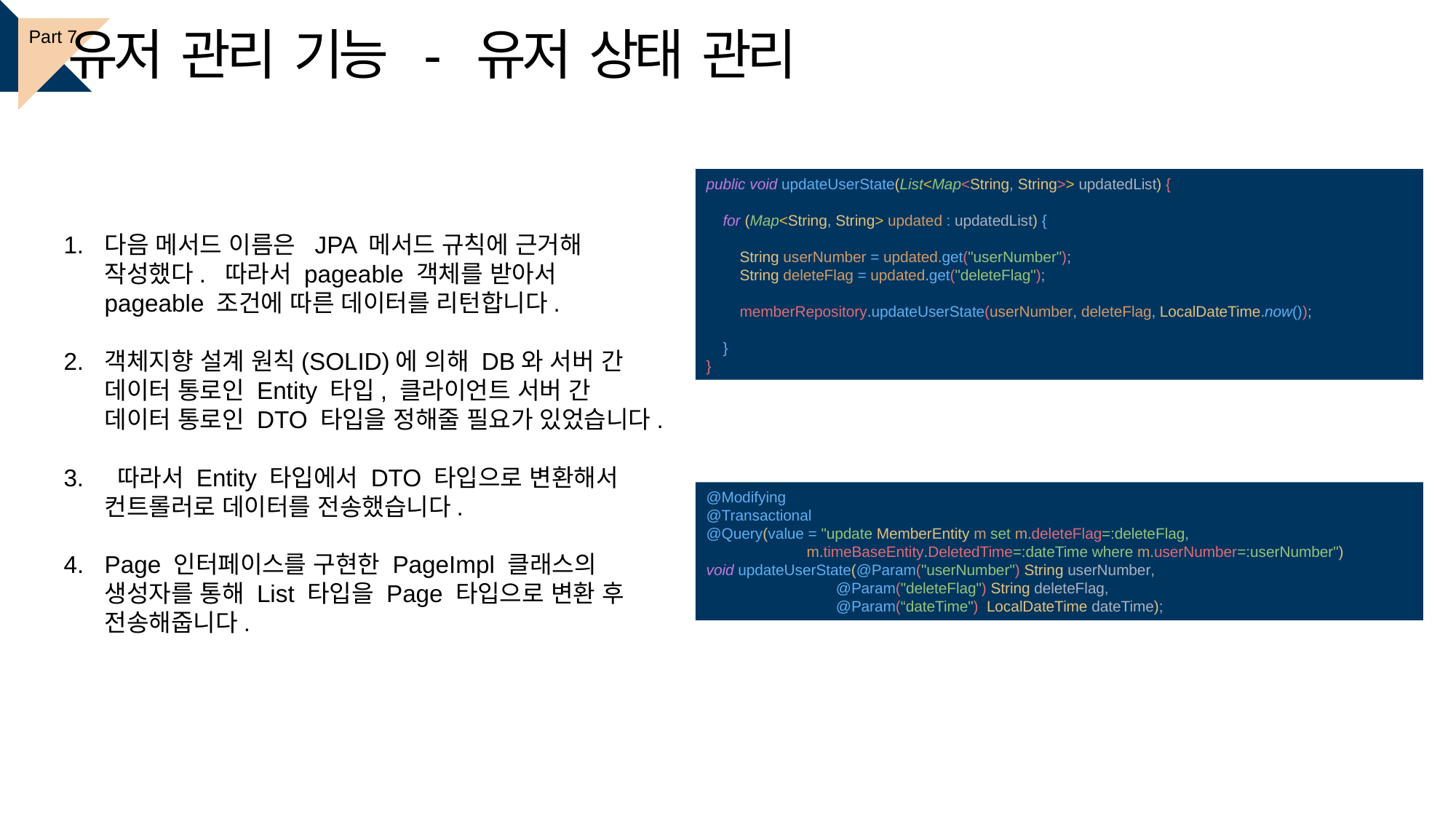

유저  관리  기능  -  유저  상태  관리

Part 7

public void updateUserState(List<Map<String, String>> updatedList) {
    for (Map<String, String> updated : updatedList) {
        String userNumber = updated.get("userNumber");
        String deleteFlag = updated.get("deleteFlag");
        memberRepository.updateUserState(userNumber, deleteFlag, LocalDateTime.now());
    }
}
다음 메서드 이름은  JPA 메서드 규칙에 근거해 작성했다.  따라서 pageable 객체를 받아서 pageable 조건에 따른 데이터를 리턴합니다.

객체지향 설계 원칙(SOLID)에 의해 DB와 서버 간 데이터 통로인 Entity 타입, 클라이언트 서버 간 데이터 통로인 DTO 타입을 정해줄 필요가 있었습니다.

 따라서 Entity 타입에서 DTO 타입으로 변환해서 컨트롤러로 데이터를 전송했습니다.

Page 인터페이스를 구현한 PageImpl 클래스의 생성자를 통해 List 타입을 Page 타입으로 변환 후 전송해줍니다.

@Modifying
@Transactional
@Query(value = "update MemberEntity m set m.deleteFlag=:deleteFlag,
                        m.timeBaseEntity.DeletedTime=:dateTime where m.userNumber=:userNumber")
void updateUserState(@Param("userNumber") String userNumber,
                               @Param("deleteFlag") String deleteFlag,
                               @Param(“dateTime")  LocalDateTime dateTime);